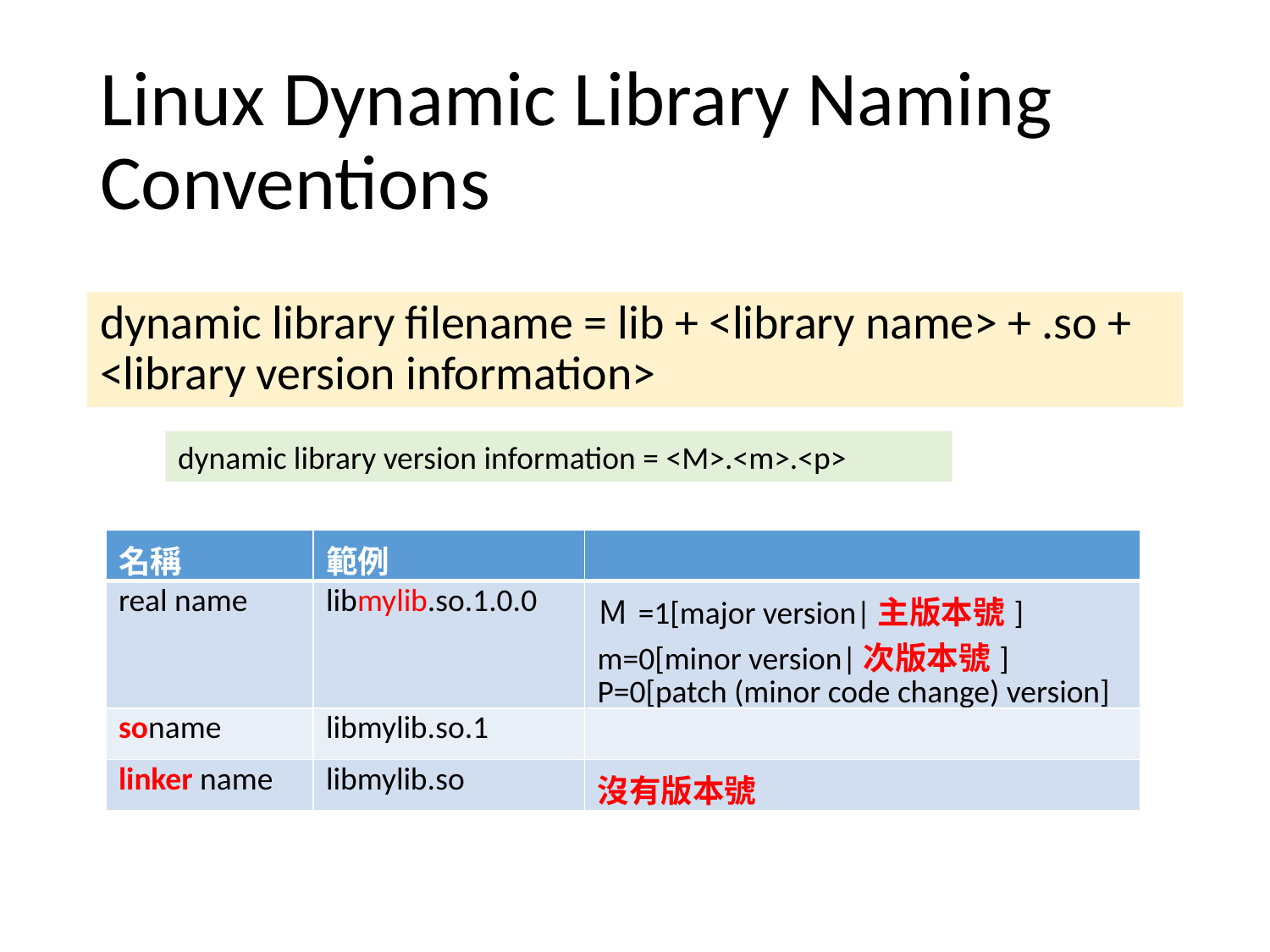

# Linux Dynamic Library Naming Conventions
dynamic library filename = lib + <library name> + .so + <library version information>
dynamic library version information = <M>.<m>.<p>
| 名稱 | 範例 |  |
| --- | --- | --- |
| real name | libmylib.so.1.0.0 | Ｍ=1[major version|主版本號] m=0[minor version|次版本號] P=0[patch (minor code change) version] |
| soname | libmylib.so.1 |  |
| linker name | libmylib.so | 沒有版本號 |